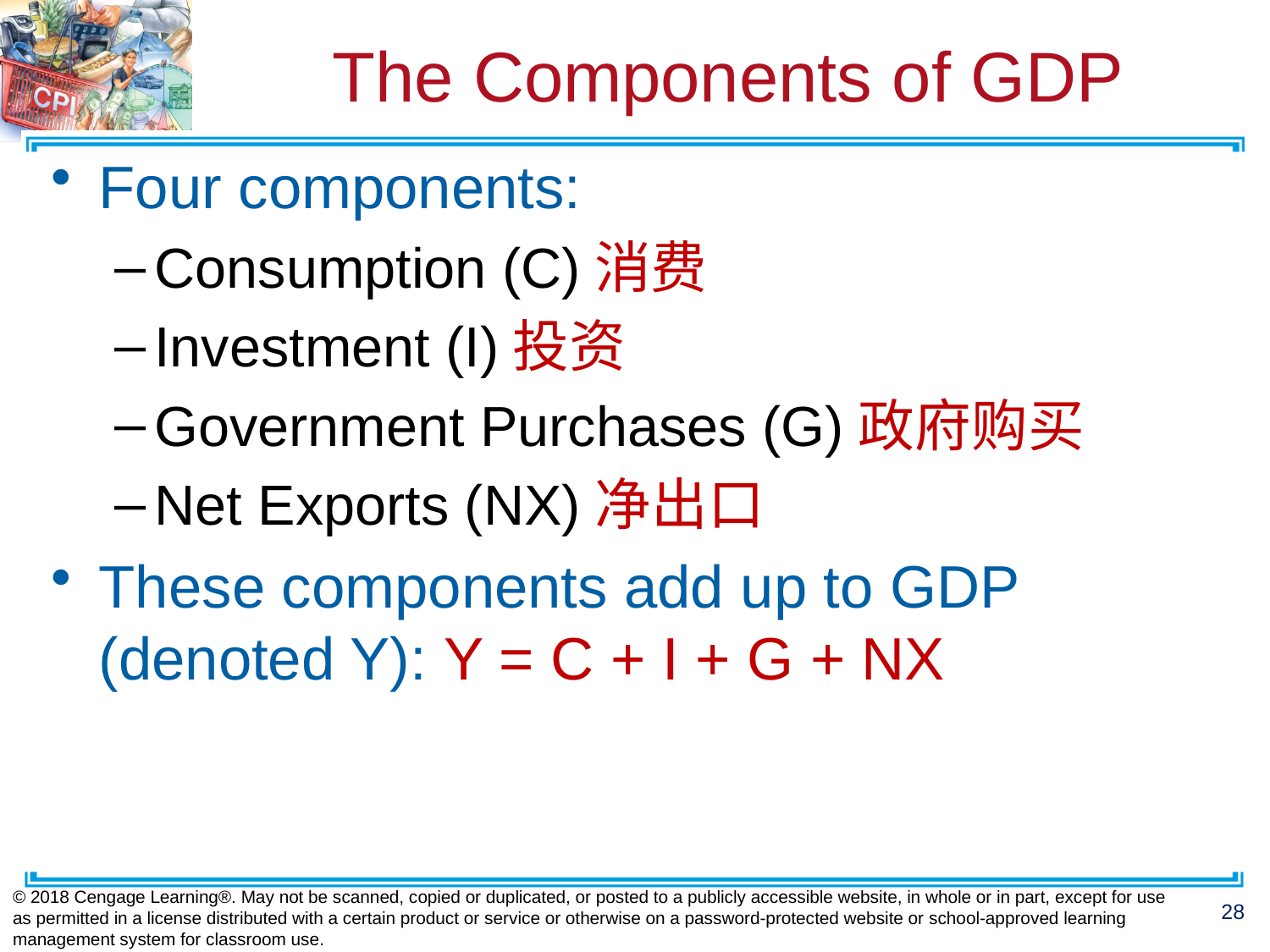

# The Components of GDP
Four components:
Consumption (C)消费
Investment (I)投资
Government Purchases (G)政府购买
Net Exports (NX)净出口
These components add up to GDP (denoted Y): Y = C + I + G + NX

© 2018 Cengage Learning®. May not be scanned, copied or duplicated, or posted to a publicly accessible website, in whole or in part, except for use as permitted in a license distributed with a certain product or service or otherwise on a password-protected website or school-approved learning management system for classroom use.
28